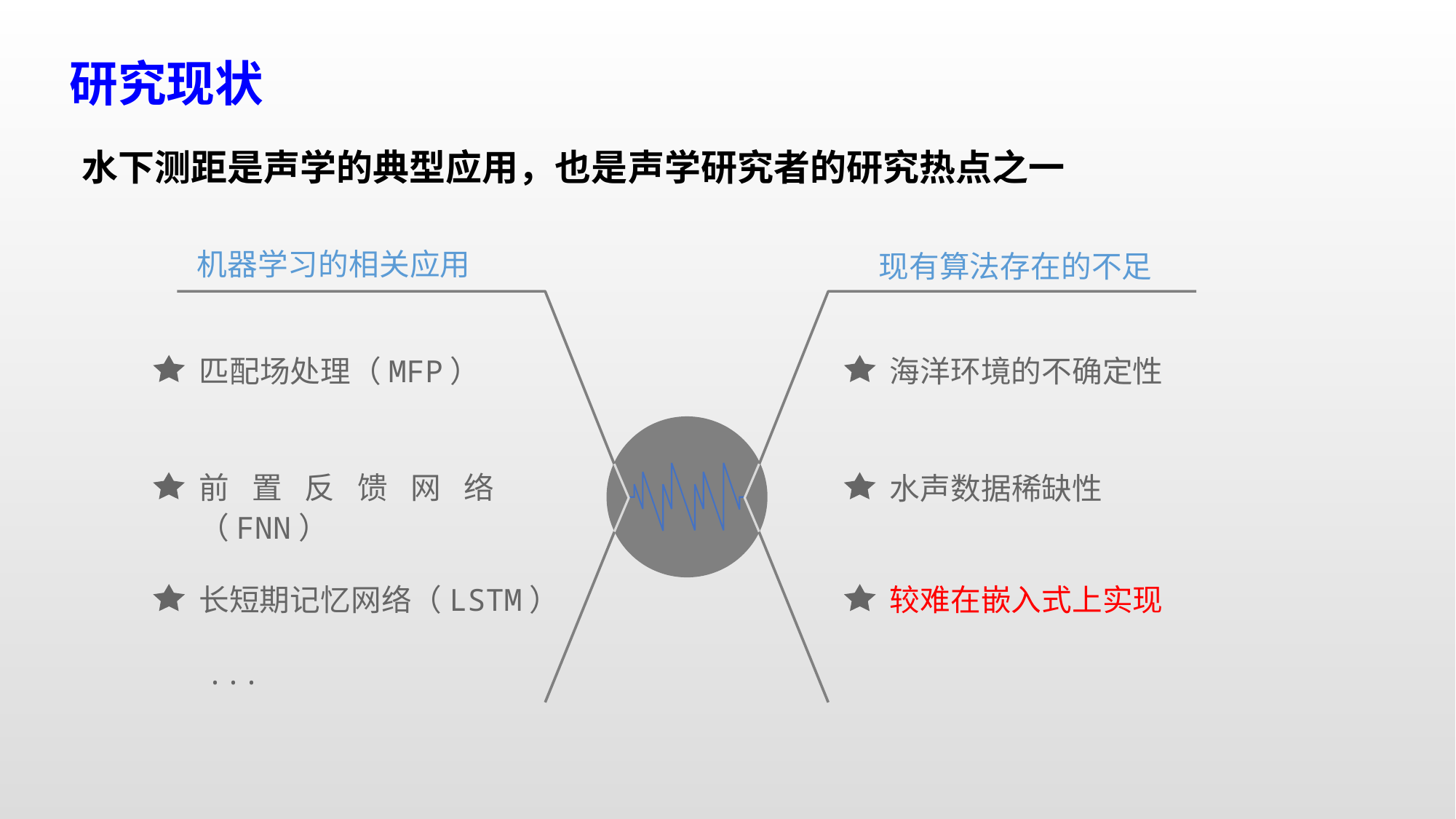

研究现状
水下测距是声学的典型应用，也是声学研究者的研究热点之一
机器学习的相关应用

现有算法存在的不足

匹配场处理（MFP）
海洋环境的不确定性

前置反馈网络（FNN）
水声数据稀缺性

长短期记忆网络（LSTM）
较难在嵌入式上实现

...
6